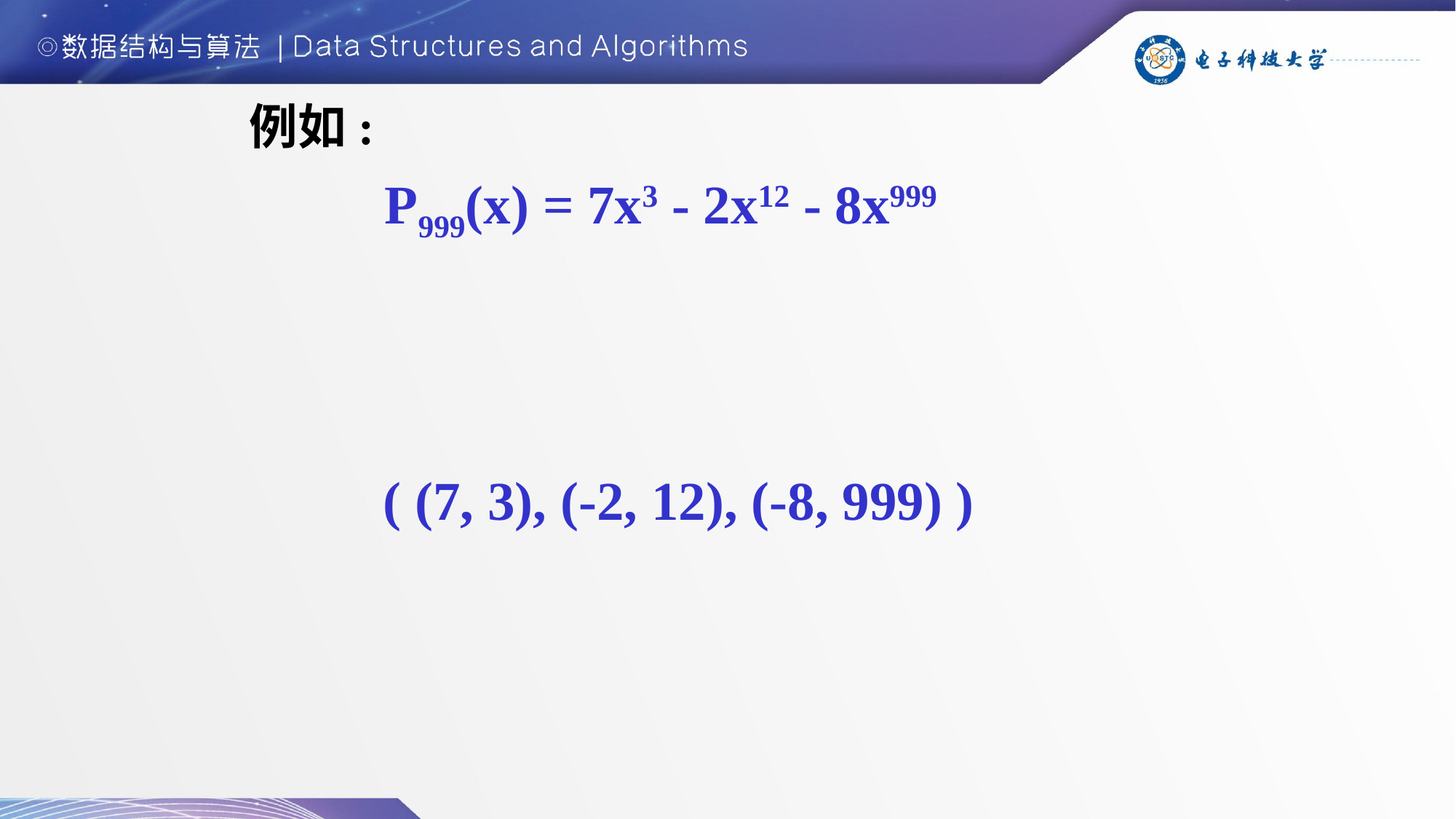

例如:
 P999(x) = 7x3 - 2x12 - 8x999
       ( (7, 3), (-2, 12), (-8, 999) )